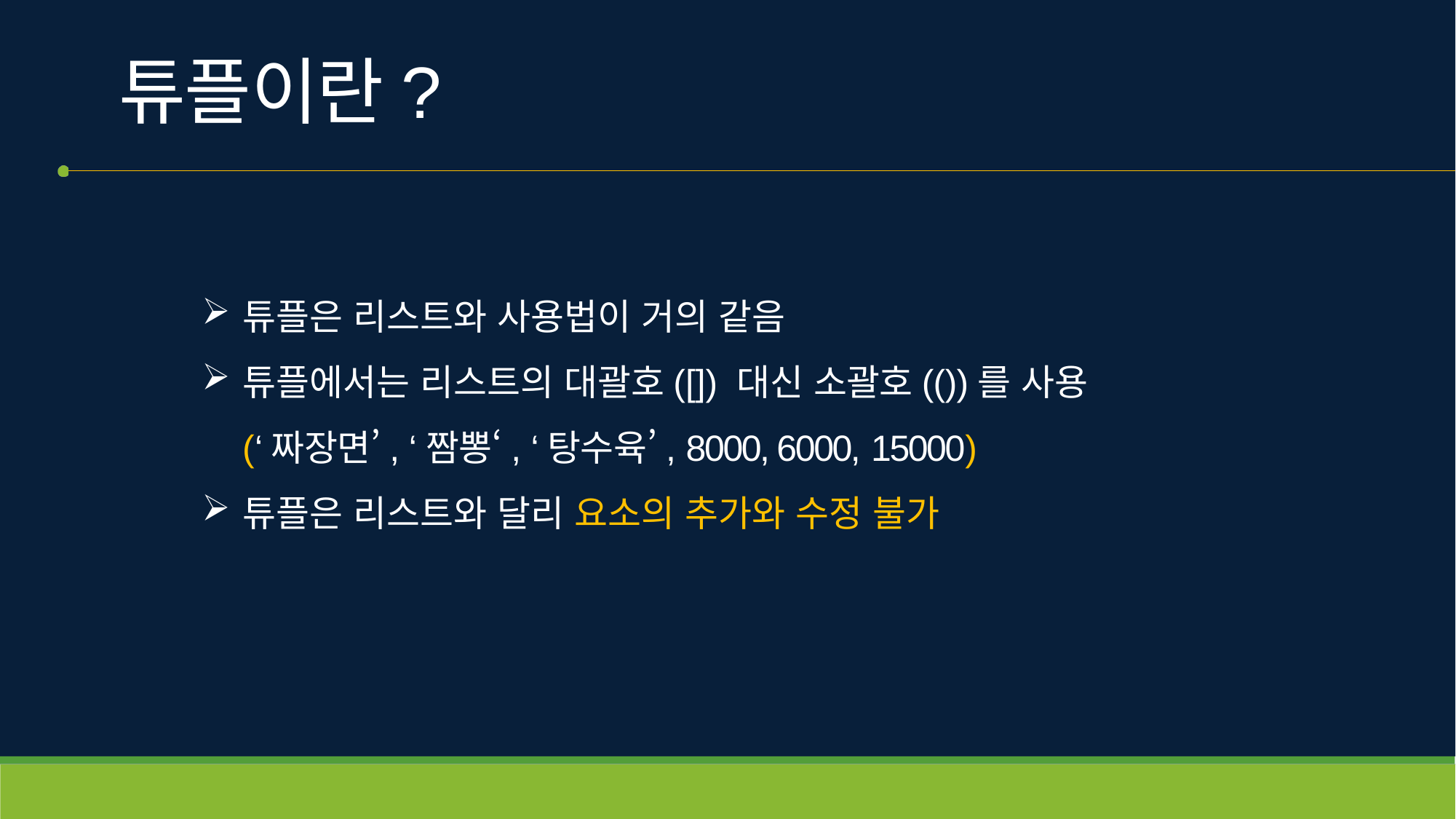

# 튜플이란?

튜플은 리스트와 사용법이 거의 같음
튜플에서는 리스트의 대괄호([]) 대신 소괄호(())를 사용
(‘짜장면’, ‘짬뽕‘, ‘탕수육’, 8000, 6000, 15000)
튜플은 리스트와 달리 요소의 추가와 수정 불가